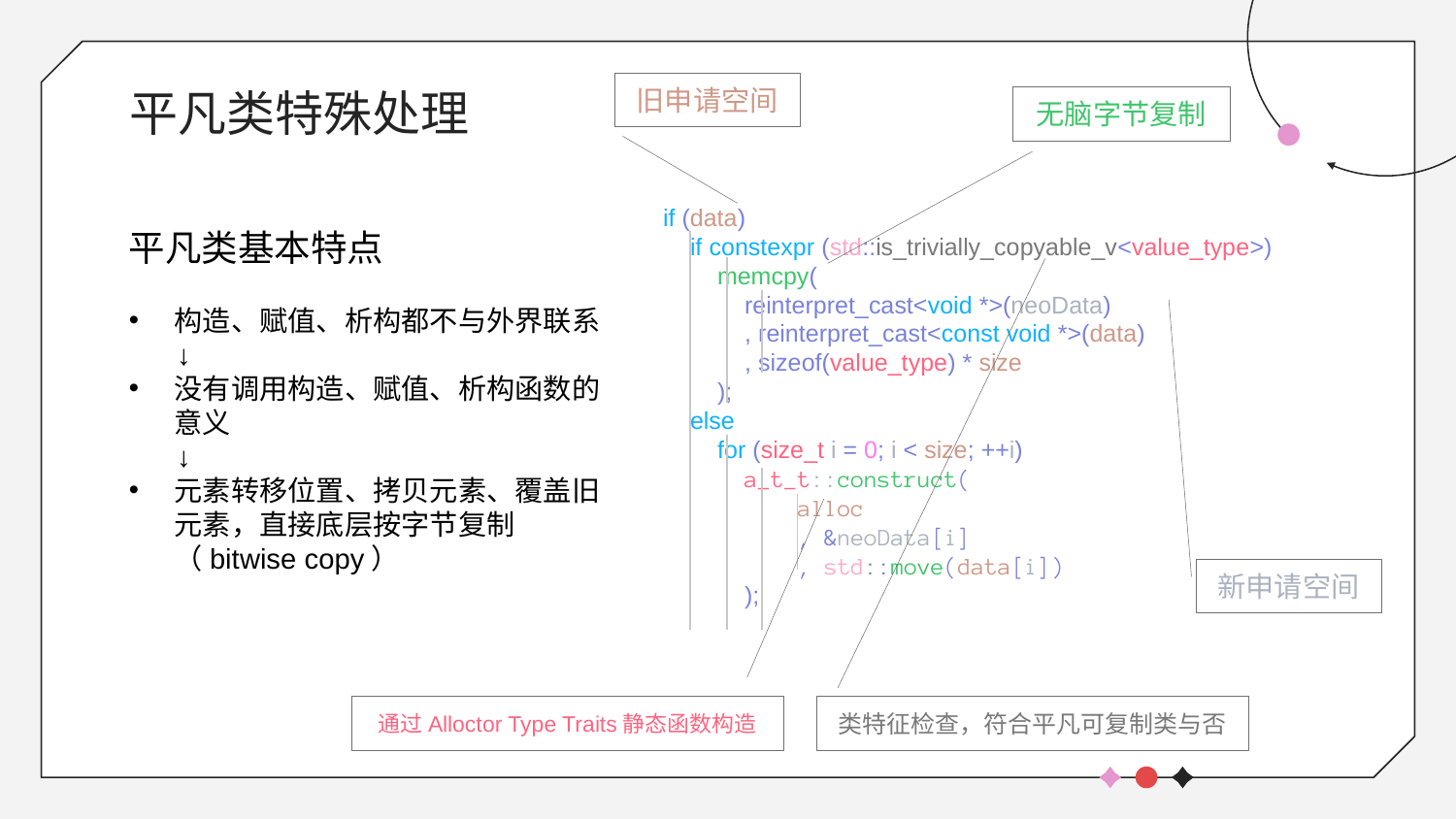

# 平凡类特殊处理
旧申请空间
无脑字节复制
            if (data)
                if constexpr (std::is_trivially_copyable_v<value_type>)
                    memcpy(
                        reinterpret_cast<void *>(neoData)
                        , reinterpret_cast<const void *>(data)
                        , sizeof(value_type) * size
                    );
                else
                    for (size_t i = 0; i < size; ++i)
                        a_t_t::construct(
                            alloc
                            , &neoData[i]
                            , std::move(data[i])
                        );

平凡类基本特点

构造、赋值、析构都不与外界联系
      ↓
没有调用构造、赋值、析构函数的意义
      ↓
元素转移位置、拷贝元素、覆盖旧元素，直接底层按字节复制（bitwise copy）
新申请空间
通过Alloctor Type Traits静态函数构造
类特征检查，符合平凡可复制类与否